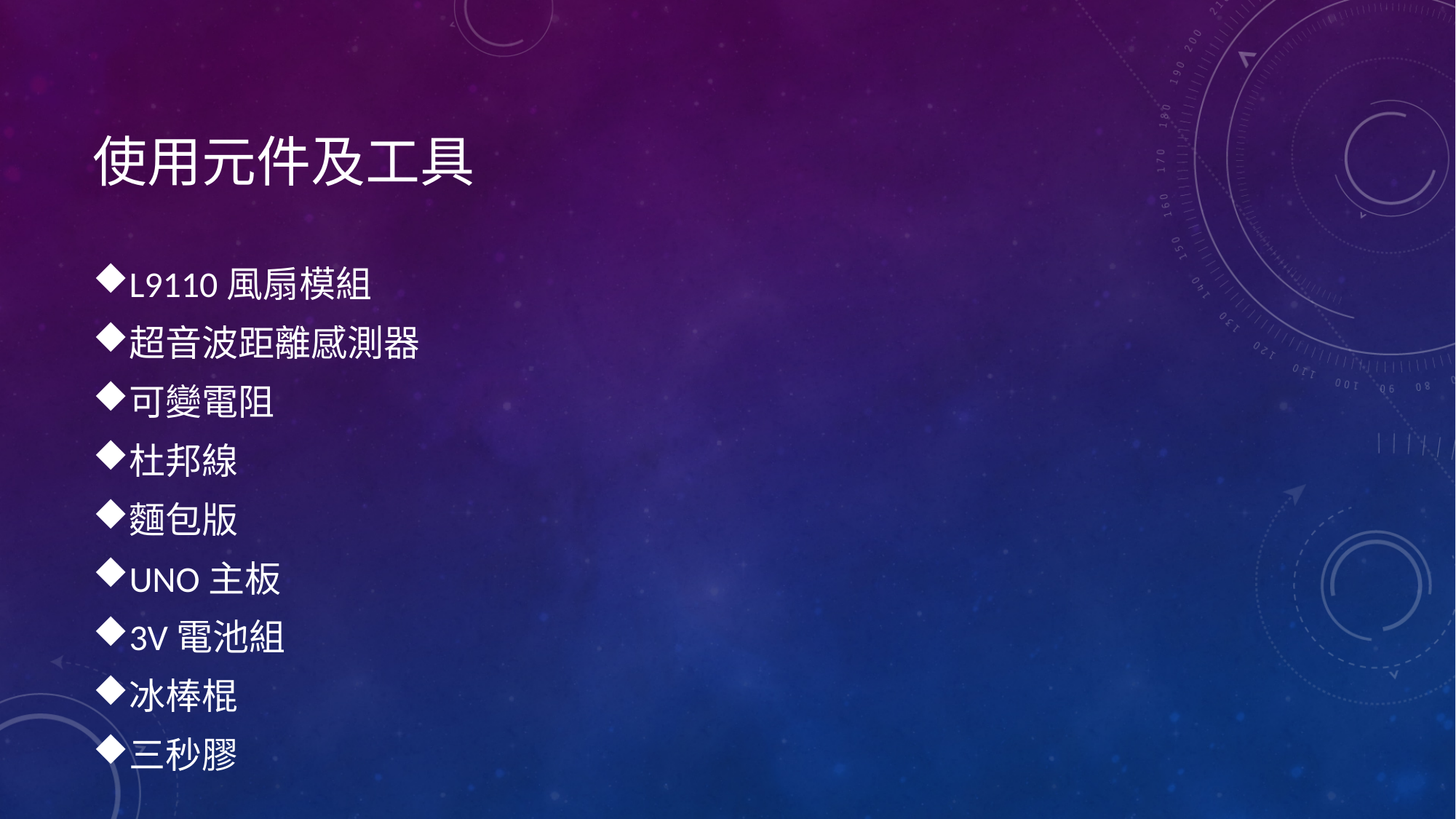

# 使用元件及工具
L9110風扇模組
超音波距離感測器
可變電阻
杜邦線
麵包版
UNO主板
3V電池組
冰棒棍
三秒膠